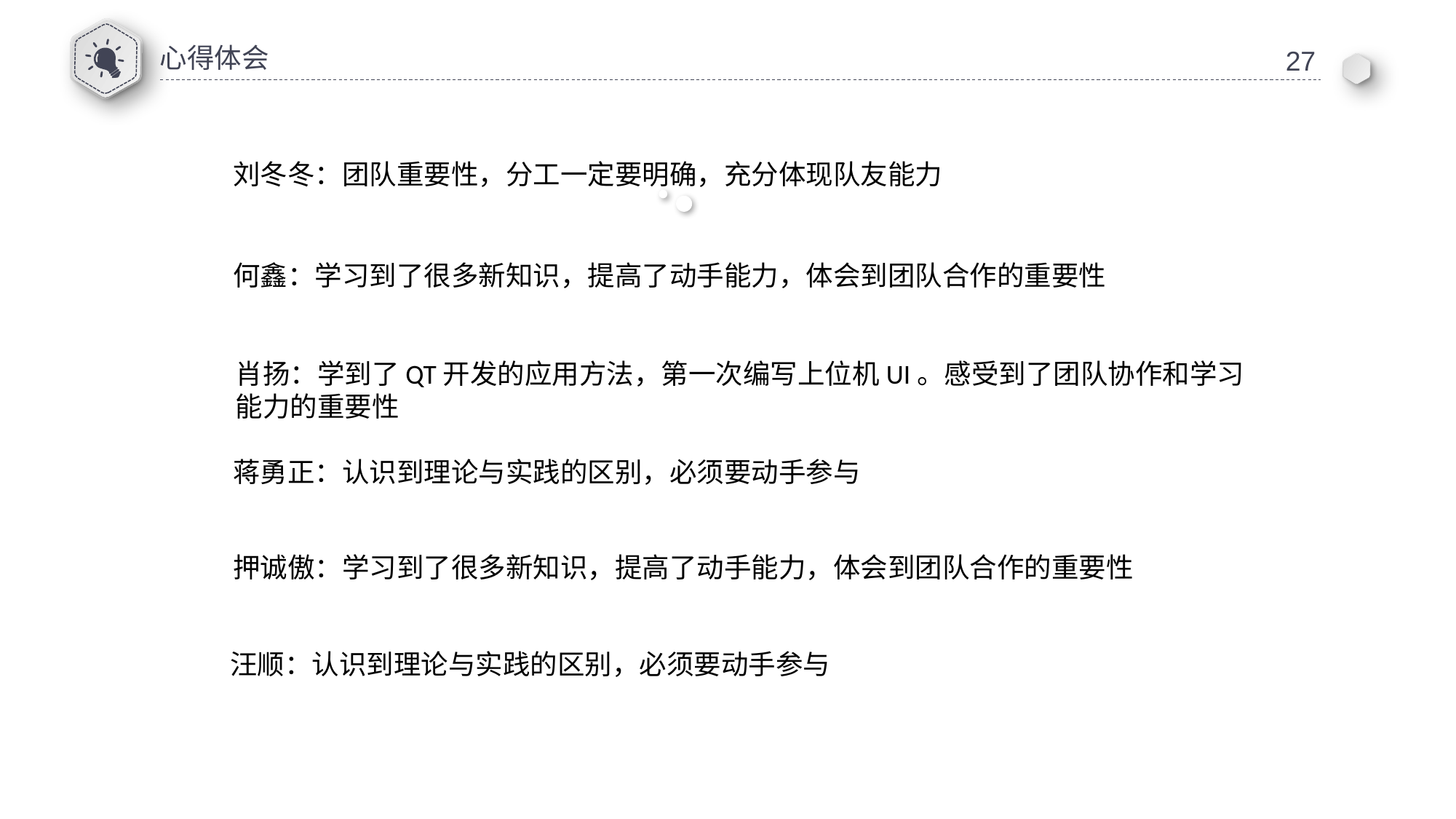

心得体会

27

刘冬冬：团队重要性，分工一定要明确，充分体现队友能力

何鑫：学习到了很多新知识，提高了动手能力，体会到团队合作的重要性

肖扬：学到了QT开发的应用方法，第一次编写上位机UI。感受到了团队协作和学习能力的重要性
蒋勇正：认识到理论与实践的区别，必须要动手参与
押诚傲：学习到了很多新知识，提高了动手能力，体会到团队合作的重要性
汪顺：认识到理论与实践的区别，必须要动手参与